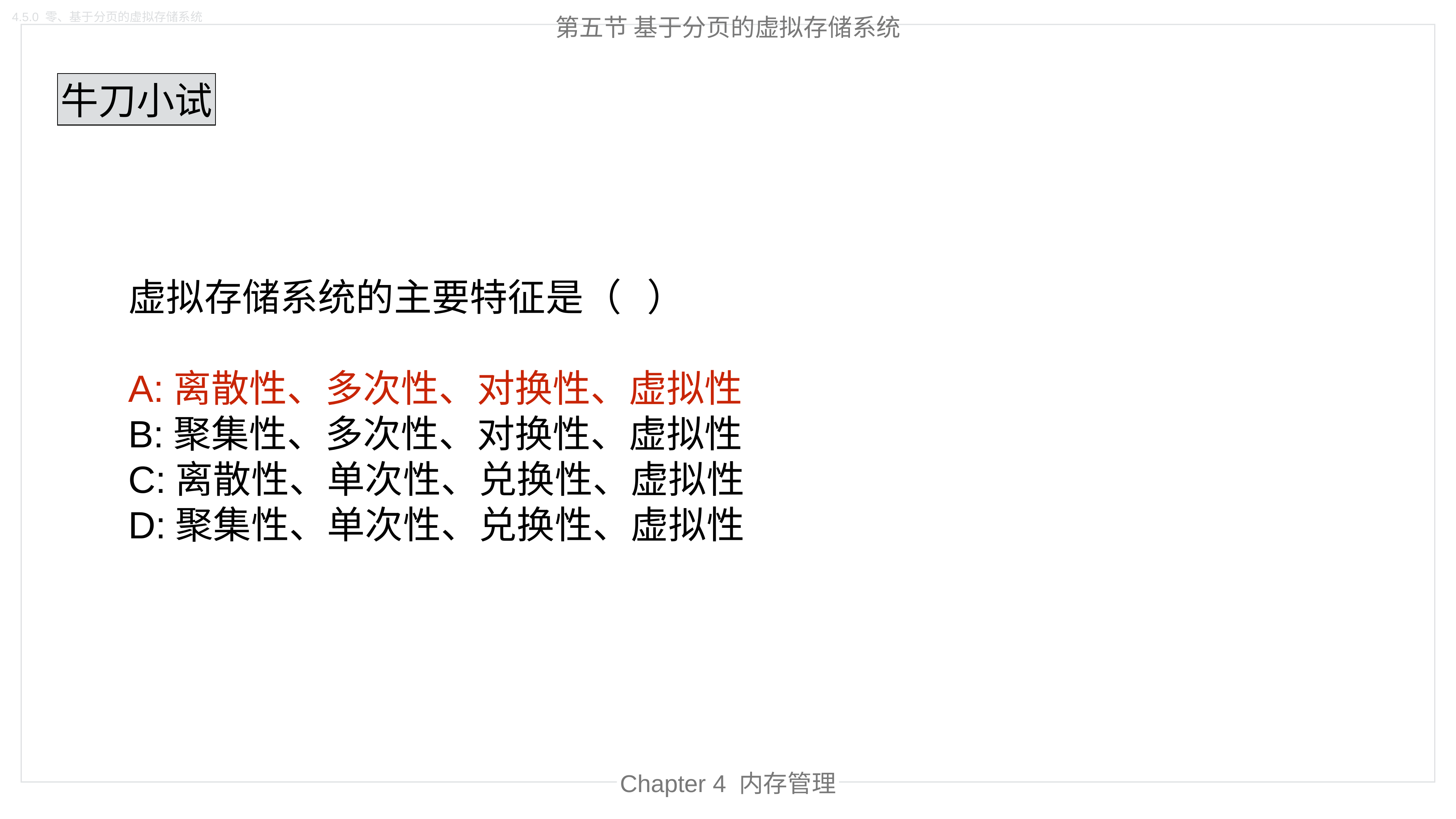

4.5.0 零、基于分页的虚拟存储系统
第五节 基于分页的虚拟存储系统

牛刀小试
虚拟存储系统的主要特征是（   ）

A:离散性、多次性、对换性、虚拟性
B:聚集性、多次性、对换性、虚拟性
C:离散性、单次性、兑换性、虚拟性
D:聚集性、单次性、兑换性、虚拟性
Chapter 4 内存管理